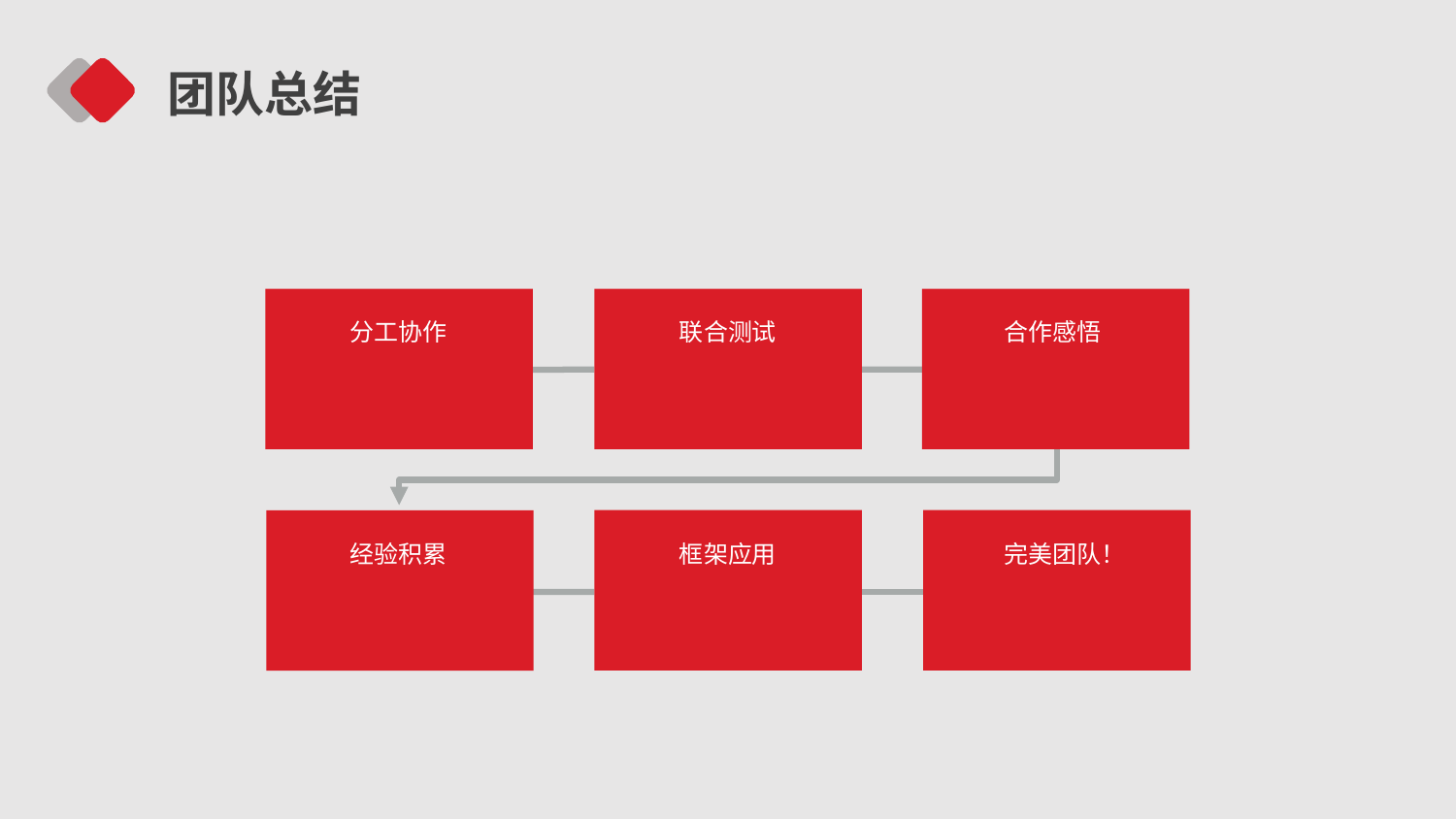

团队总结

分工协作
联合测试
合作感悟
经验积累
框架应用
完美团队！